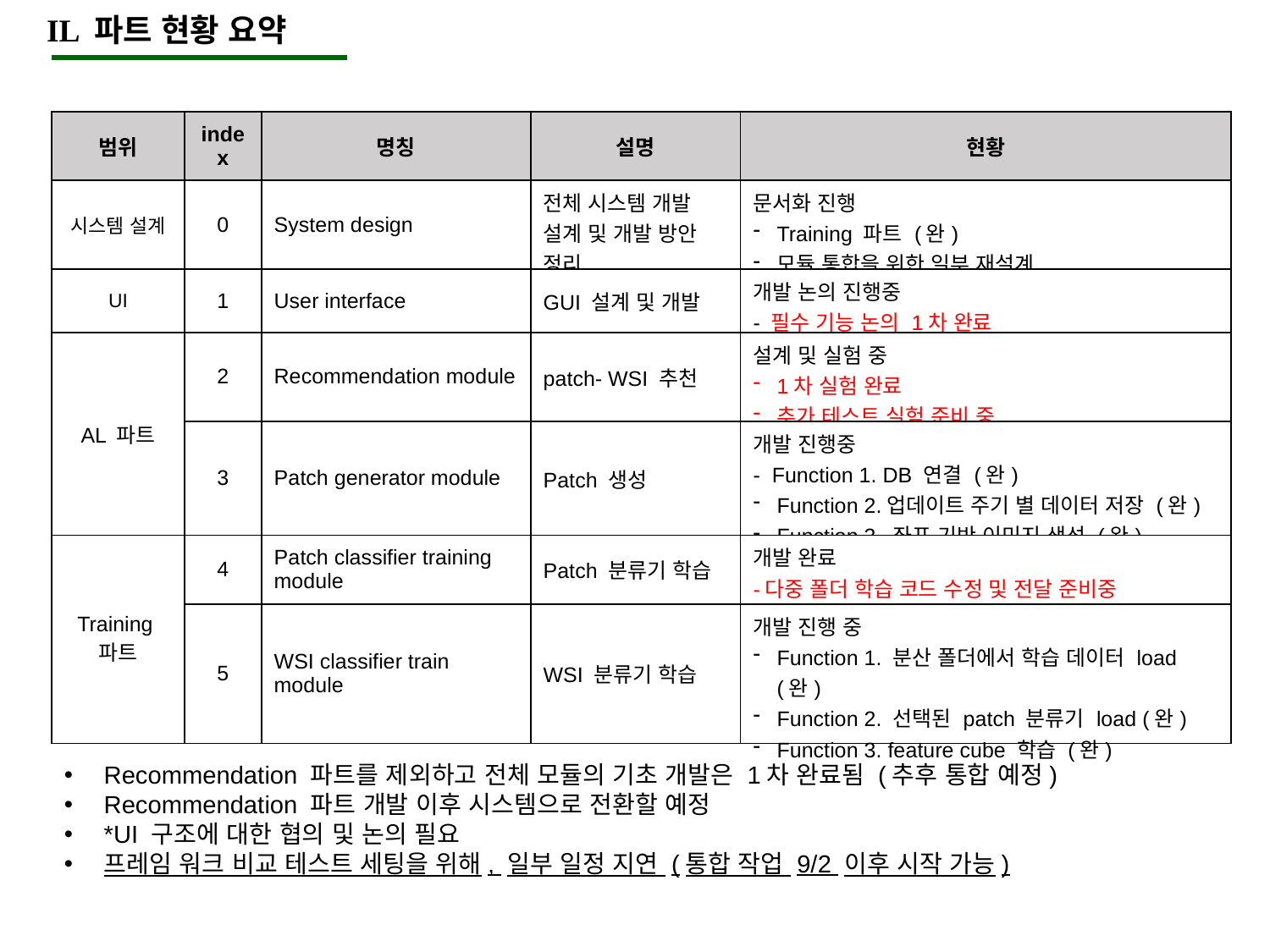

IL 파트 현황 요약
| 범위 | index | 명칭 | 설명 | 현황 |
| --- | --- | --- | --- | --- |
| 시스템 설계 | 0 | System design | 전체 시스템 개발 설계 및 개발 방안 정리 | 문서화 진행 Training 파트 (완) 모듈 통합을 위한 일부 재설계 |
| UI | 1 | User interface | GUI 설계 및 개발 | 개발 논의 진행중 - 필수 기능 논의 1차 완료 |
| AL 파트 | 2 | Recommendation module | patch- WSI 추천 | 설계 및 실험 중 1차 실험 완료 추가 테스트 실험 준비 중 |
|  | 3 | Patch generator module | Patch 생성 | 개발 진행중 - Function 1. DB 연결 (완) Function 2.업데이트 주기 별 데이터 저장 (완) Function 3. 좌표 기반 이미지 생성 (완) |
| Training 파트 | 4 | Patch classifier training module | Patch 분류기 학습 | 개발 완료 -다중 폴더 학습 코드 수정 및 전달 준비중 |
|  | 5 | WSI classifier train module | WSI 분류기 학습 | 개발 진행 중 Function 1. 분산 폴더에서 학습 데이터 load (완) Function 2. 선택된 patch 분류기 load (완) Function 3. feature cube 학습 (완) |
Recommendation 파트를 제외하고 전체 모듈의 기초 개발은 1차 완료됨 (추후 통합 예정)
Recommendation 파트 개발 이후 시스템으로 전환할 예정
*UI 구조에 대한 협의 및 논의 필요
프레임 워크 비교 테스트 세팅을 위해, 일부 일정 지연 (통합 작업 9/2 이후 시작 가능)